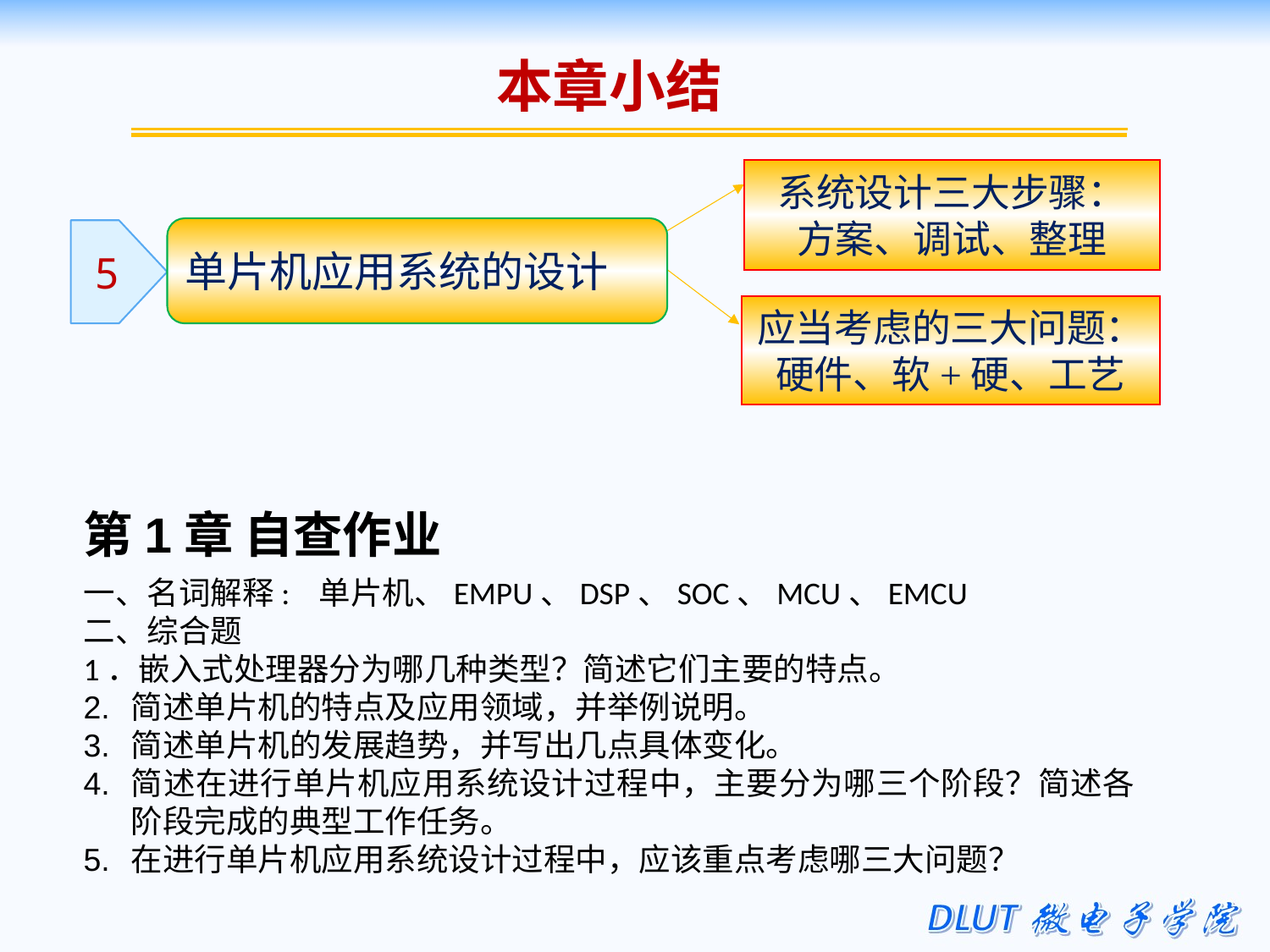

本章小结
系统设计三大步骤：
方案、调试、整理
单片机应用系统的设计
5
应当考虑的三大问题：
硬件、软+硬、工艺
第1章 自查作业
一、名词解释:   单片机、EMPU、DSP、SOC、MCU、EMCU
二、综合题
1．嵌入式处理器分为哪几种类型？简述它们主要的特点。
简述单片机的特点及应用领域，并举例说明。
简述单片机的发展趋势，并写出几点具体变化。
简述在进行单片机应用系统设计过程中，主要分为哪三个阶段？简述各阶段完成的典型工作任务。
在进行单片机应用系统设计过程中，应该重点考虑哪三大问题？